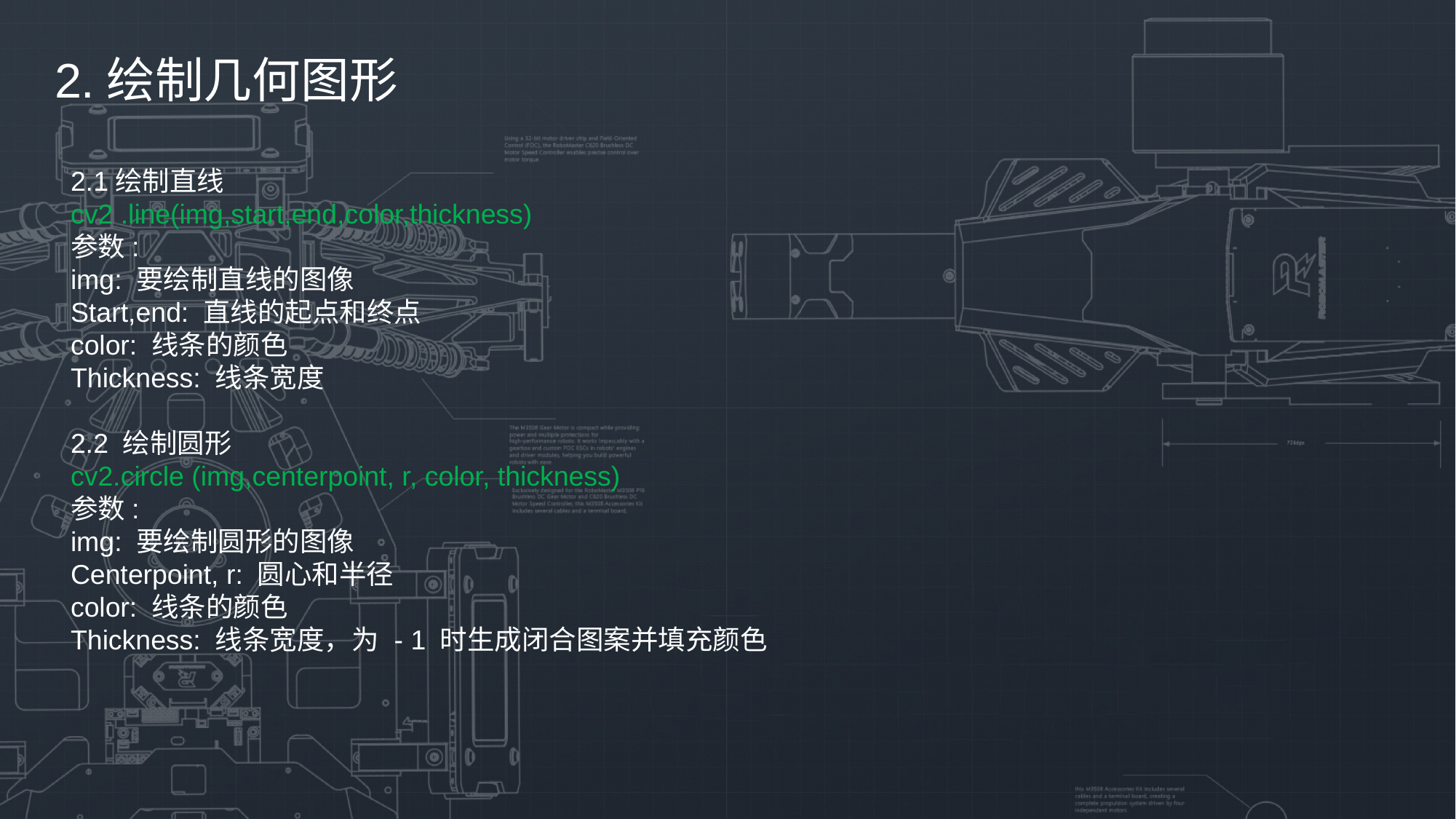

2.绘制几何图形
2.1绘制直线
cv2 .line(img,start,end,color,thickness)
参数:
img: 要绘制直线的图像
Start,end: 直线的起点和终点
color: 线条的颜色
Thickness: 线条宽度

2.2 绘制圆形
cv2.circle (img,centerpoint, r, color, thickness)
参数:
img: 要绘制圆形的图像
Centerpoint, r: 圆心和半径
color: 线条的颜色
Thickness: 线条宽度，为 - 1 时生成闭合图案并填充颜色